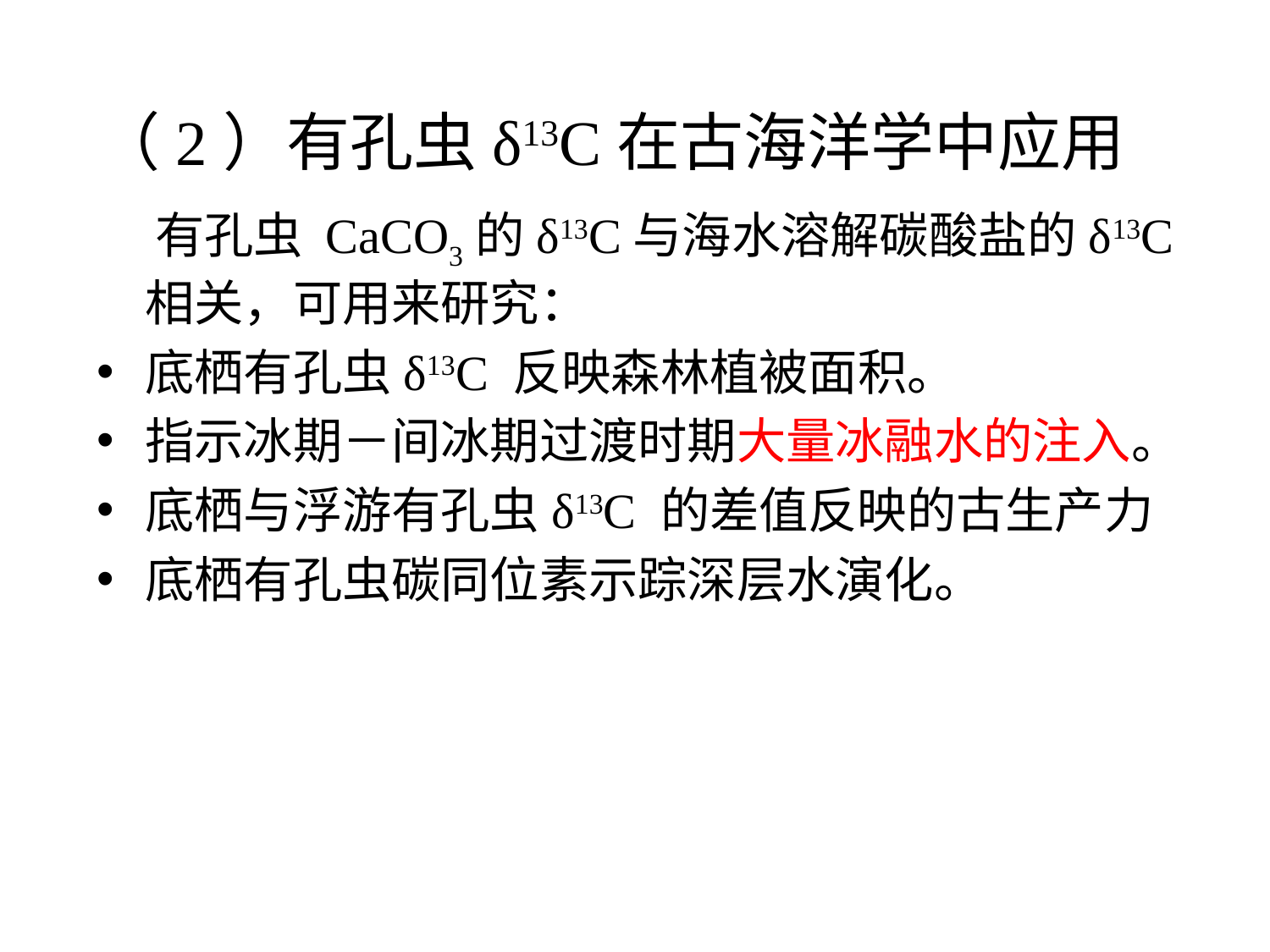

（2）有孔虫δ13C在古海洋学中应用
   有孔虫 CaCO3的δ13C与海水溶解碳酸盐的δ13C相关，可用来研究：
底栖有孔虫δ13C 反映森林植被面积。
指示冰期－间冰期过渡时期大量冰融水的注入。
底栖与浮游有孔虫δ13C 的差值反映的古生产力
底栖有孔虫碳同位素示踪深层水演化。